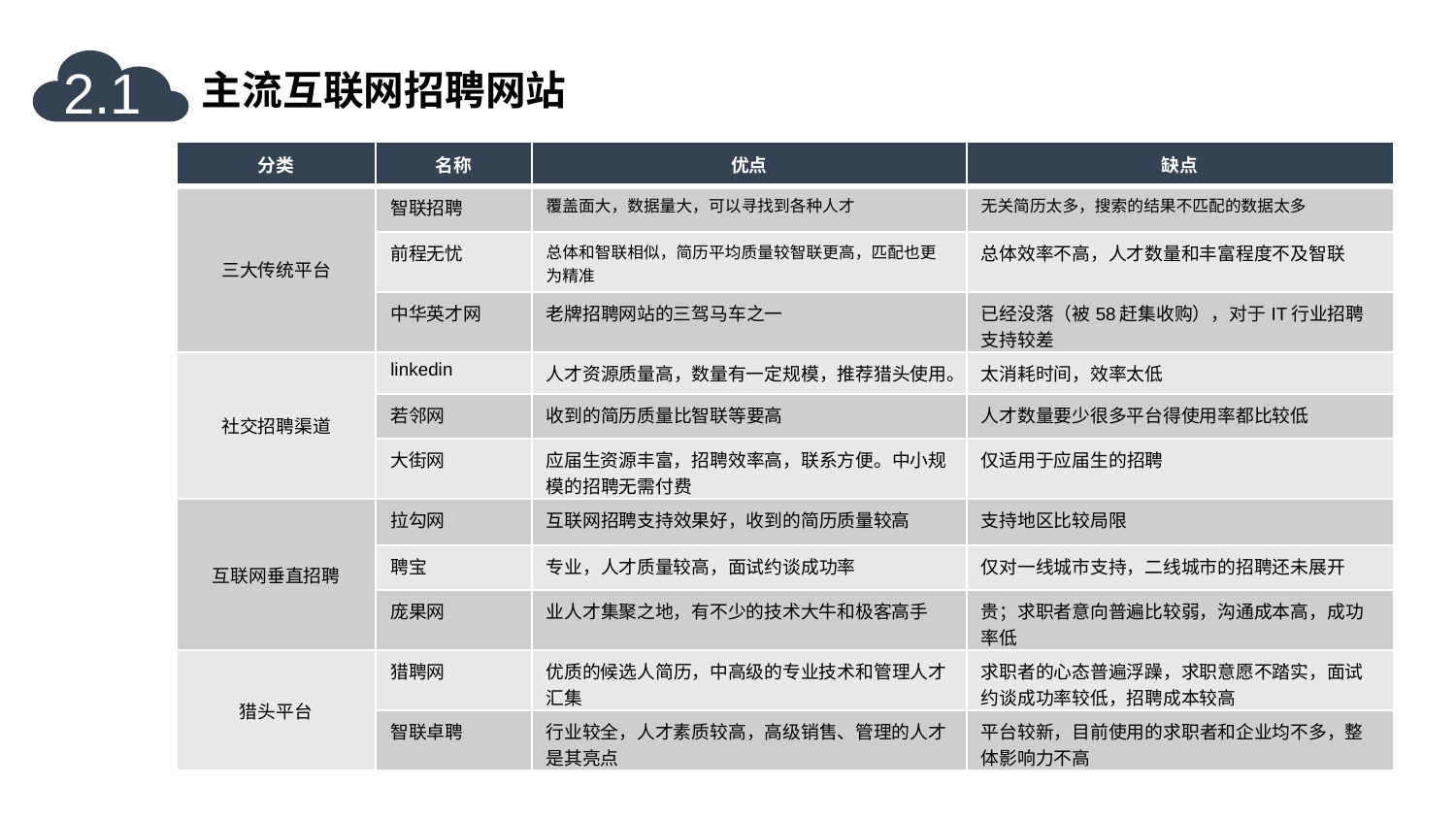

2.1

主流互联网招聘网站
| 分类 | 名称 | 优点 | 缺点 |
| --- | --- | --- | --- |
| 三大传统平台 | 智联招聘 | 覆盖面大，数据量大，可以寻找到各种人才 | 无关简历太多，搜索的结果不匹配的数据太多 |
|  | 前程无忧 | 总体和智联相似，简历平均质量较智联更高，匹配也更为精准 | 总体效率不高，人才数量和丰富程度不及智联 |
|  | 中华英才网 | 老牌招聘网站的三驾马车之一 | 已经没落（被58赶集收购），对于IT行业招聘支持较差 |
| 社交招聘渠道 | linkedin | 人才资源质量高，数量有一定规模，推荐猎头使用。 | 太消耗时间，效率太低 |
|  | 若邻网 | 收到的简历质量比智联等要高 | 人才数量要少很多平台得使用率都比较低 |
|  | 大街网 | 应届生资源丰富，招聘效率高，联系方便。中小规模的招聘无需付费 | 仅适用于应届生的招聘 |
| 互联网垂直招聘 | 拉勾网 | 互联网招聘支持效果好，收到的简历质量较高 | 支持地区比较局限 |
|  | 聘宝 | 专业，人才质量较高，面试约谈成功率 | 仅对一线城市支持，二线城市的招聘还未展开 |
|  | 庞果网 | 业人才集聚之地，有不少的技术大牛和极客高手 | 贵；求职者意向普遍比较弱，沟通成本高，成功率低 |
| 猎头平台 | 猎聘网 | 优质的候选人简历，中高级的专业技术和管理人才汇集 | 求职者的心态普遍浮躁，求职意愿不踏实，面试约谈成功率较低，招聘成本较高 |
|  | 智联卓聘 | 行业较全，人才素质较高，高级销售、管理的人才是其亮点 | 平台较新，目前使用的求职者和企业均不多，整体影响力不高 |